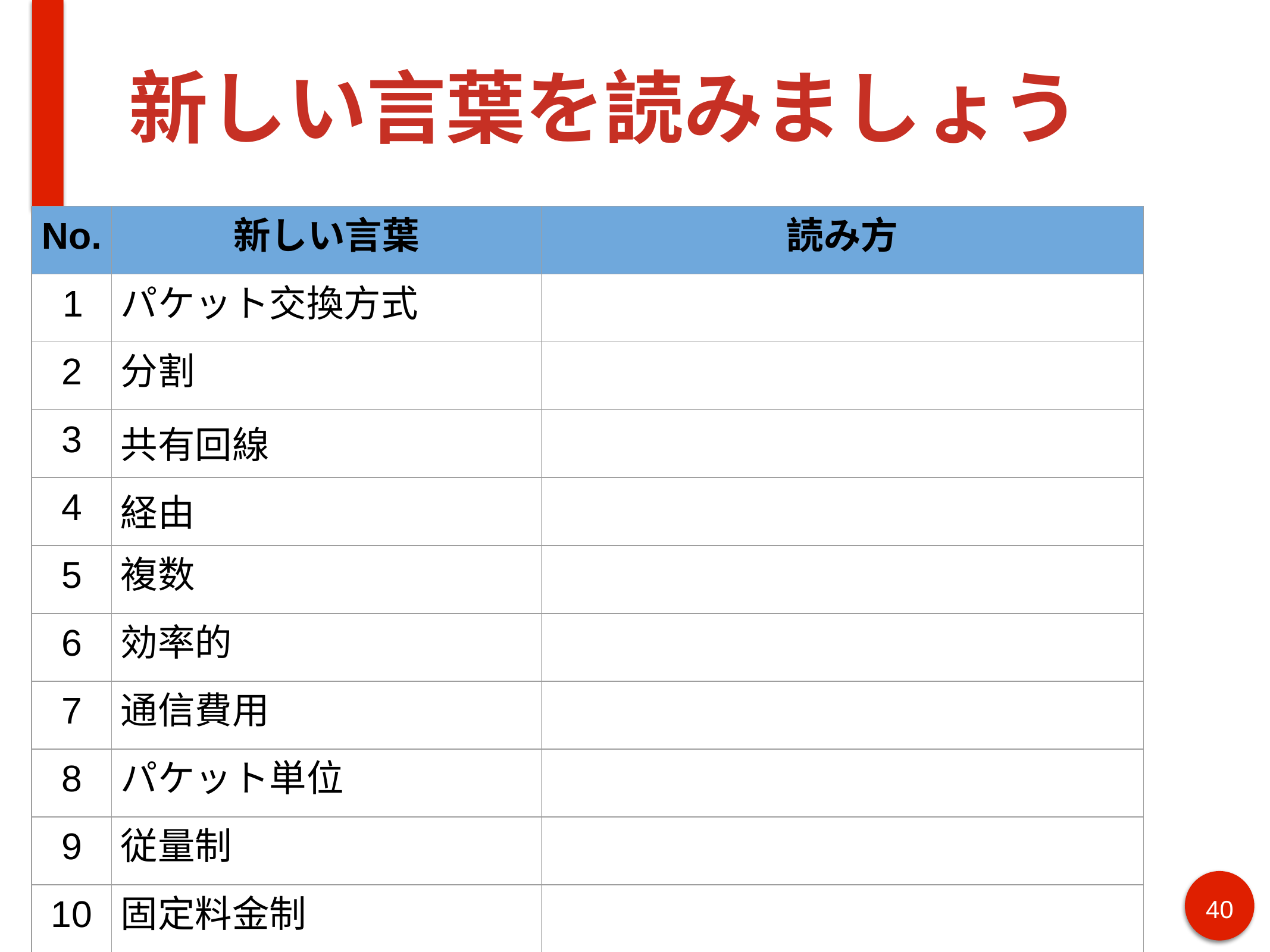

# 新しい言葉を読みましょう
| No. | 新しい言葉 | 読み方 |
| --- | --- | --- |
| 1 | パケット交換方式 |  |
| 2 | 分割 |  |
| 3 | 共有回線 |  |
| 4 | 経由 |  |
| 5 | 複数 |  |
| 6 | 効率的 |  |
| 7 | 通信費用 |  |
| 8 | パケット単位 |  |
| 9 | 従量制 |  |
| 10 | 固定料金制 |  |
40